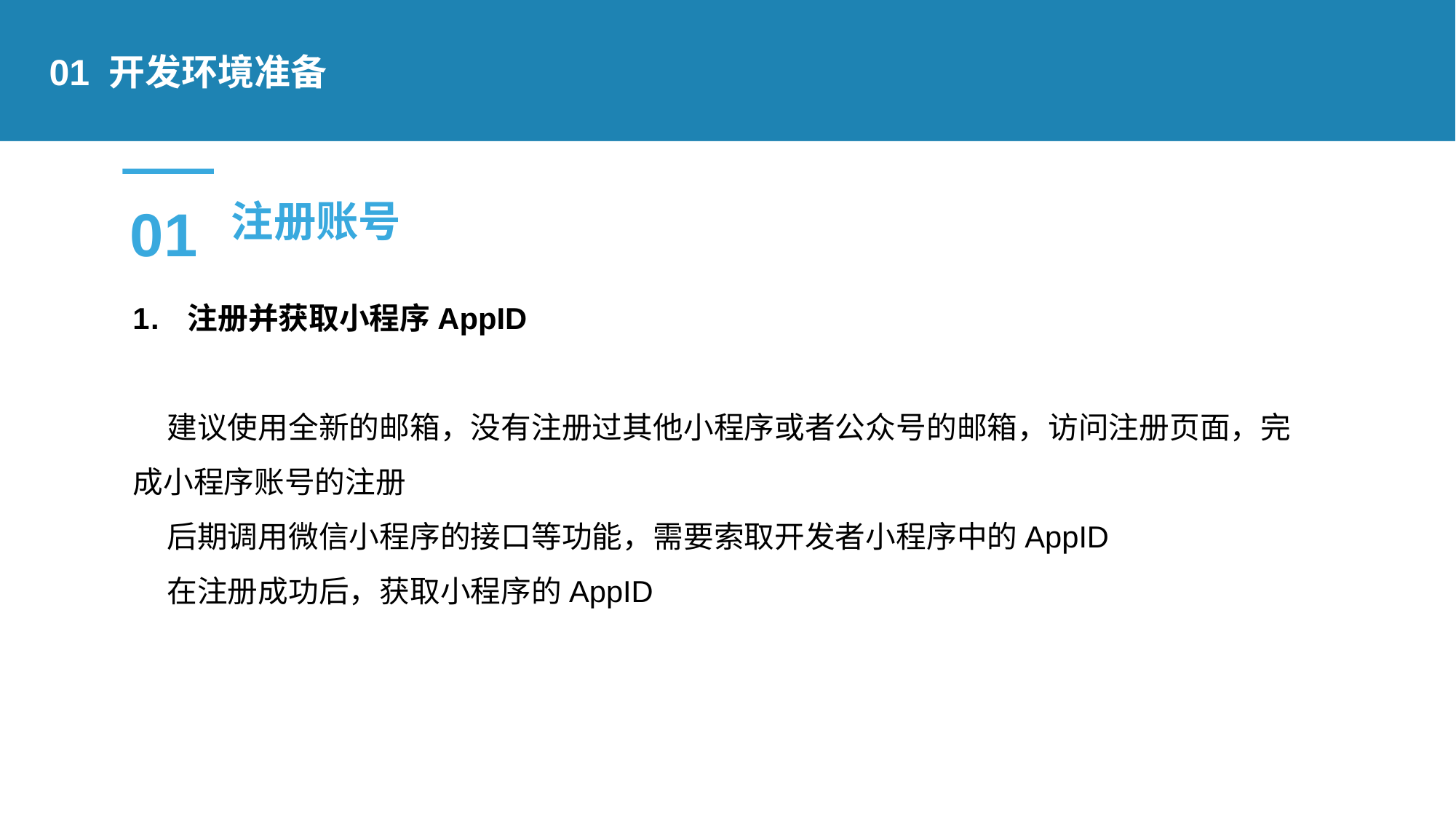

01 开发环境准备
01

注册账号
注册并获取小程序AppID

    建议使用全新的邮箱，没有注册过其他小程序或者公众号的邮箱，访问注册页面，完成小程序账号的注册
    后期调用微信小程序的接口等功能，需要索取开发者小程序中的AppID
    在注册成功后，获取小程序的AppID